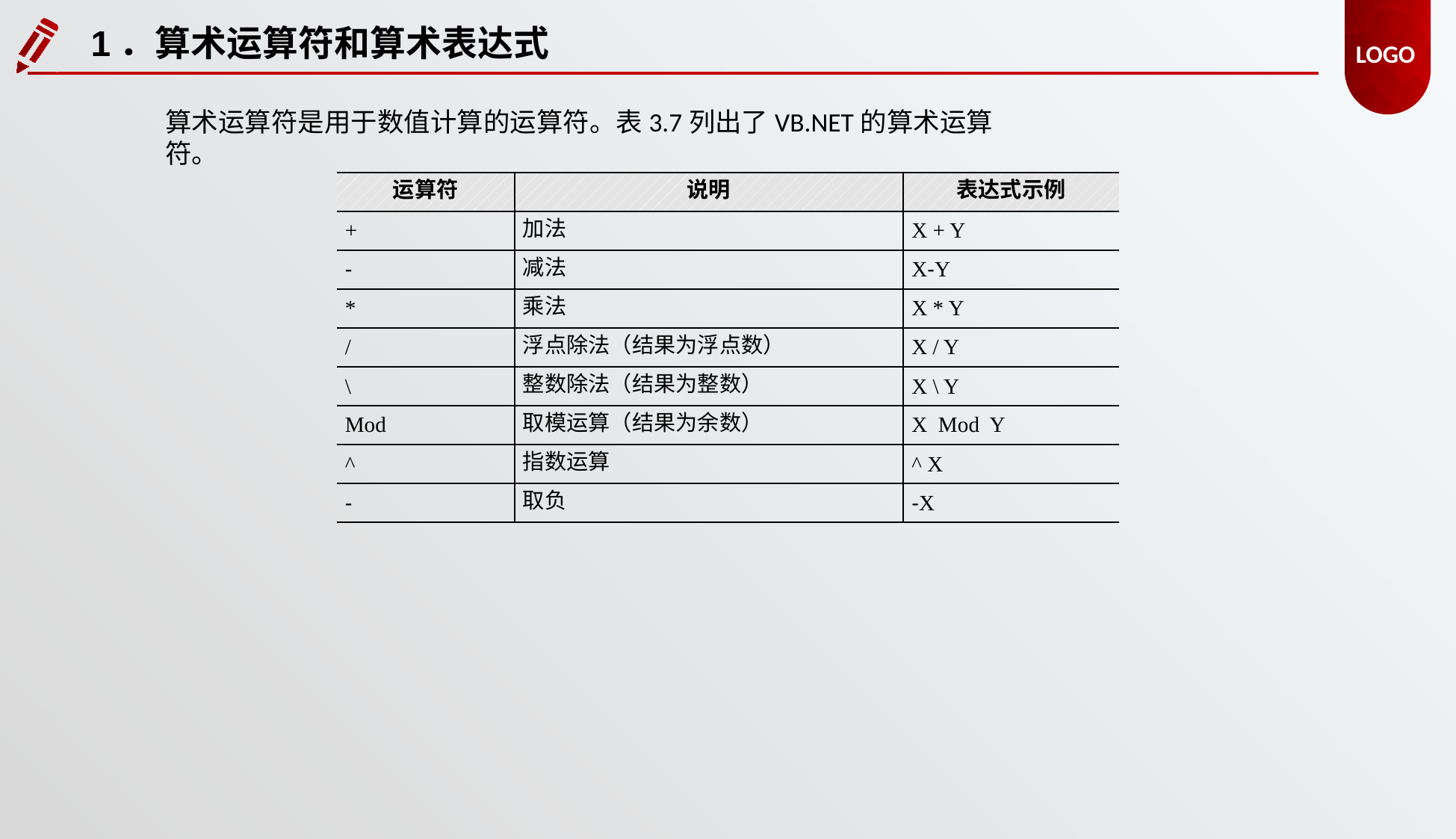

1．算术运算符和算术表达式
算术运算符是用于数值计算的运算符。表3.7列出了VB.NET的算术运算符。
| 运算符 | 说明 | 表达式示例 |
| --- | --- | --- |
| + | 加法 | X + Y |
| - | 减法 | X-Y |
| \* | 乘法 | X \* Y |
| / | 浮点除法（结果为浮点数） | X / Y |
| \ | 整数除法（结果为整数） | X \ Y |
| Mod | 取模运算（结果为余数） | X Mod Y |
| ^ | 指数运算 | ^ X |
| - | 取负 | -X |